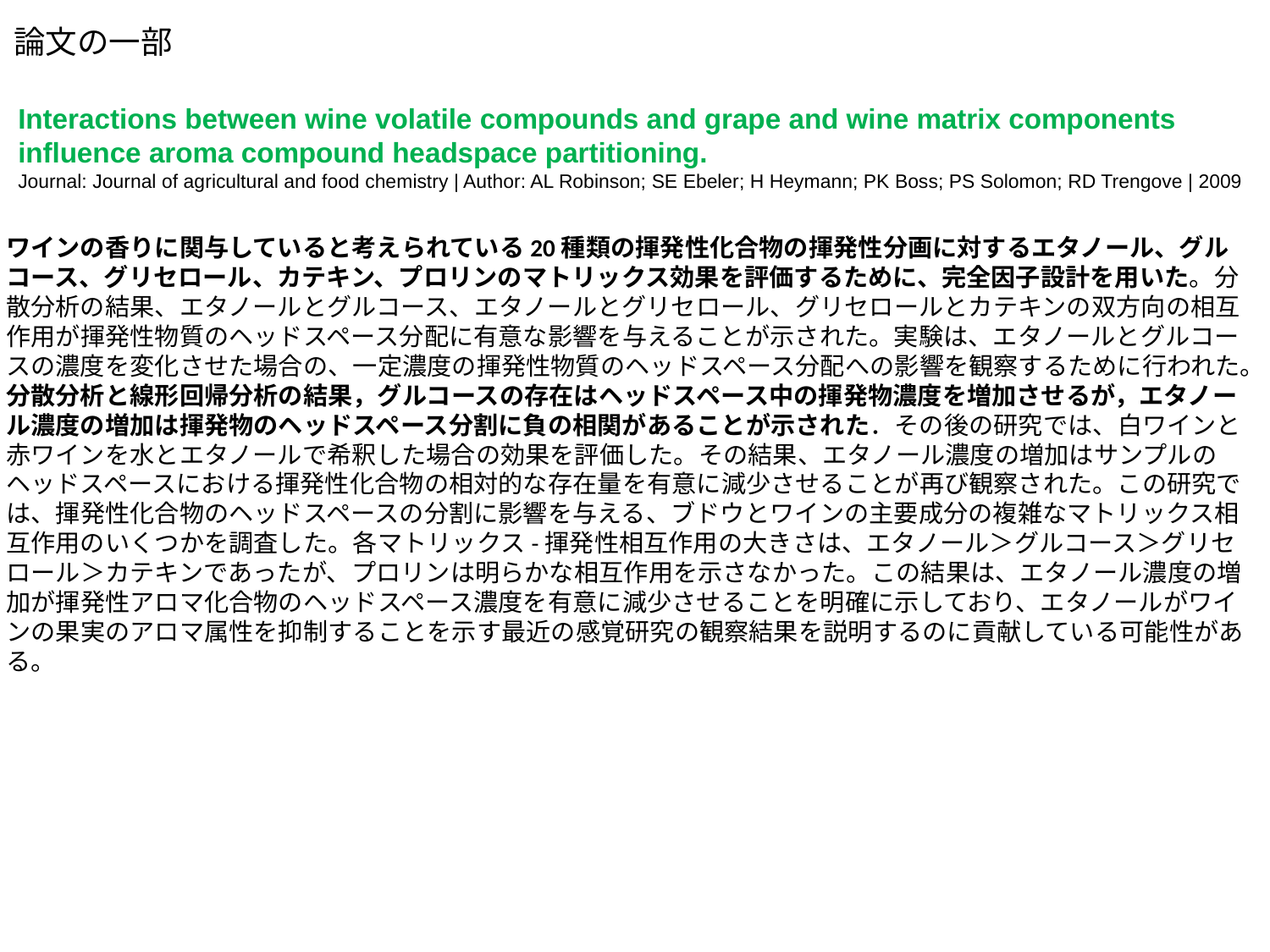

論文の一部
Interactions between wine volatile compounds and grape and wine matrix components
influence aroma compound headspace partitioning.
Journal: Journal of agricultural and food chemistry | Author: AL Robinson; SE Ebeler; H Heymann; PK Boss; PS Solomon; RD Trengove | 2009
ワインの香りに関与していると考えられている20種類の揮発性化合物の揮発性分画に対するエタノール、グルコース、グリセロール、カテキン、プロリンのマトリックス効果を評価するために、完全因子設計を用いた。分散分析の結果、エタノールとグルコース、エタノールとグリセロール、グリセロールとカテキンの双方向の相互作用が揮発性物質のヘッドスペース分配に有意な影響を与えることが示された。実験は、エタノールとグルコースの濃度を変化させた場合の、一定濃度の揮発性物質のヘッドスペース分配への影響を観察するために行われた。分散分析と線形回帰分析の結果，グルコースの存在はヘッドスペース中の揮発物濃度を増加させるが，エタノール濃度の増加は揮発物のヘッドスペース分割に負の相関があることが示された．その後の研究では、白ワインと赤ワインを水とエタノールで希釈した場合の効果を評価した。その結果、エタノール濃度の増加はサンプルのヘッドスペースにおける揮発性化合物の相対的な存在量を有意に減少させることが再び観察された。この研究では、揮発性化合物のヘッドスペースの分割に影響を与える、ブドウとワインの主要成分の複雑なマトリックス相互作用のいくつかを調査した。各マトリックス-揮発性相互作用の大きさは、エタノール＞グルコース＞グリセロール＞カテキンであったが、プロリンは明らかな相互作用を示さなかった。この結果は、エタノール濃度の増加が揮発性アロマ化合物のヘッドスペース濃度を有意に減少させることを明確に示しており、エタノールがワインの果実のアロマ属性を抑制することを示す最近の感覚研究の観察結果を説明するのに貢献している可能性がある。